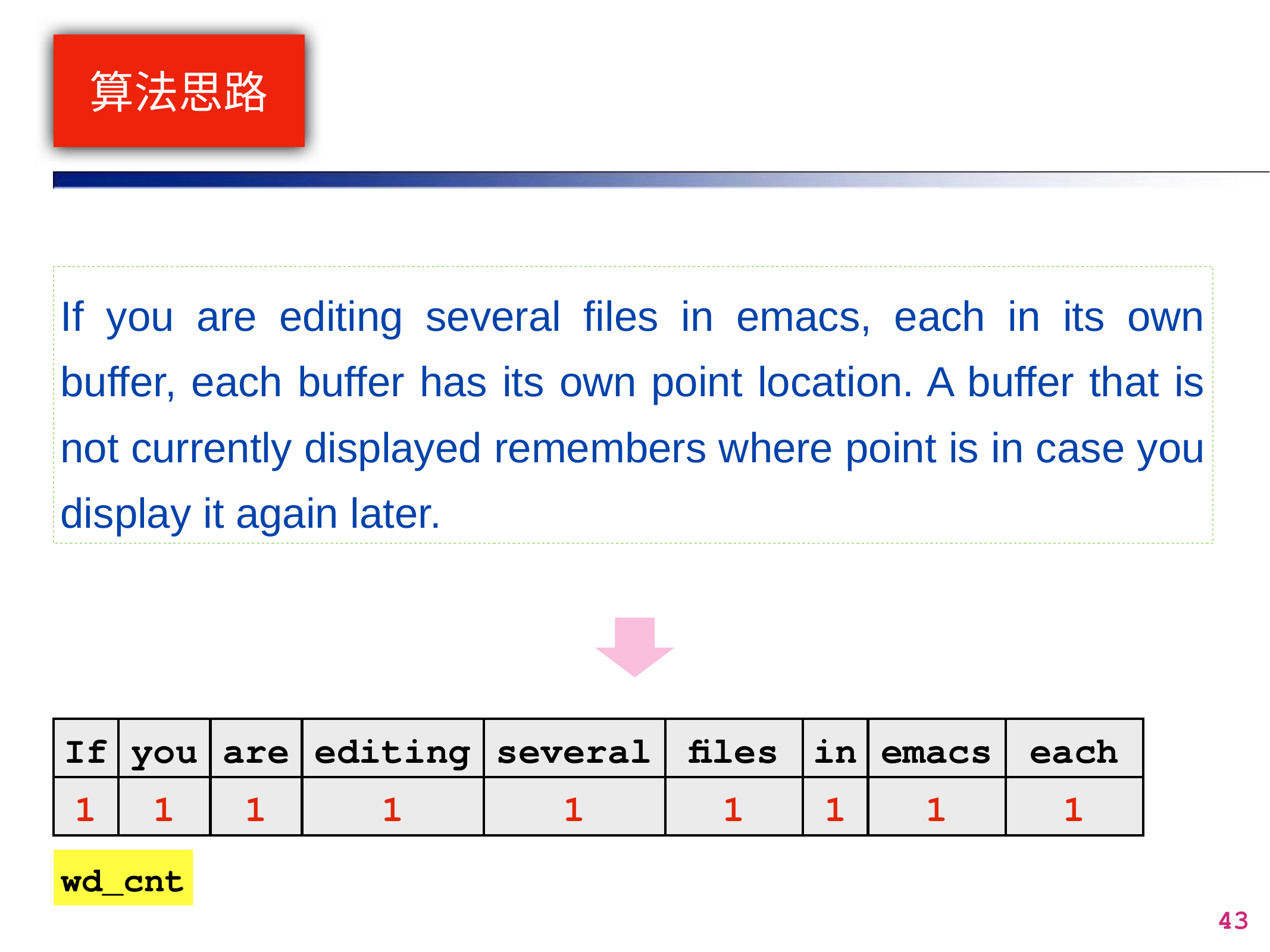

# 算法思路
If you are editing several files in emacs, each in its own buffer, each buffer has its own point location. A buffer that is not currently displayed remembers where point is in case you display it again later.

If
1
you
1
are
1
editing
1
several
1
files
1
in
1
emacs
1
each
1
wd_cnt
43